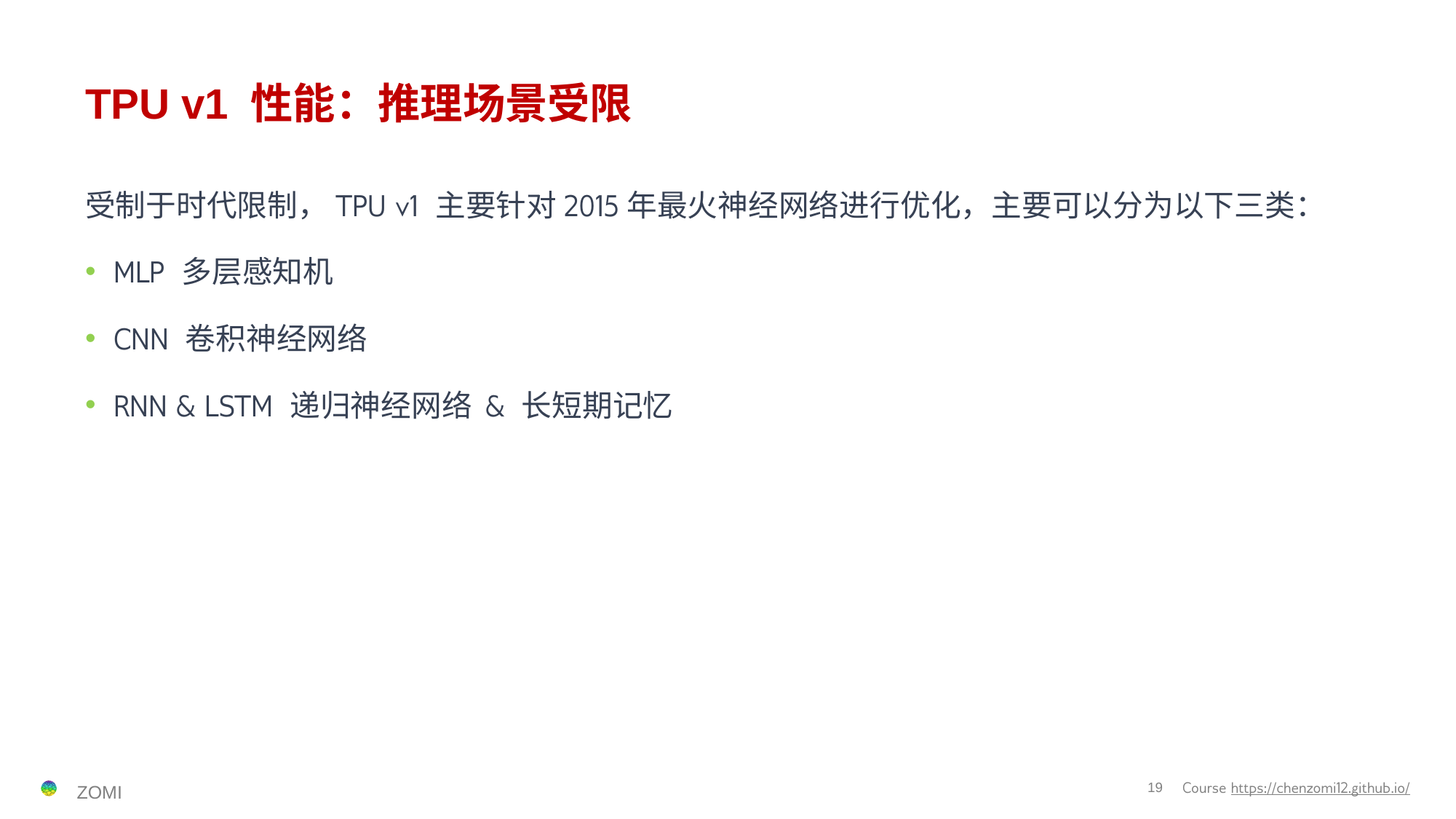

# TPU v1 性能：推理场景受限
受制于时代限制，TPU v1 主要针对2015年最火神经网络进行优化，主要可以分为以下三类：
MLP 多层感知机
CNN 卷积神经网络
RNN & LSTM 递归神经网络 & 长短期记忆